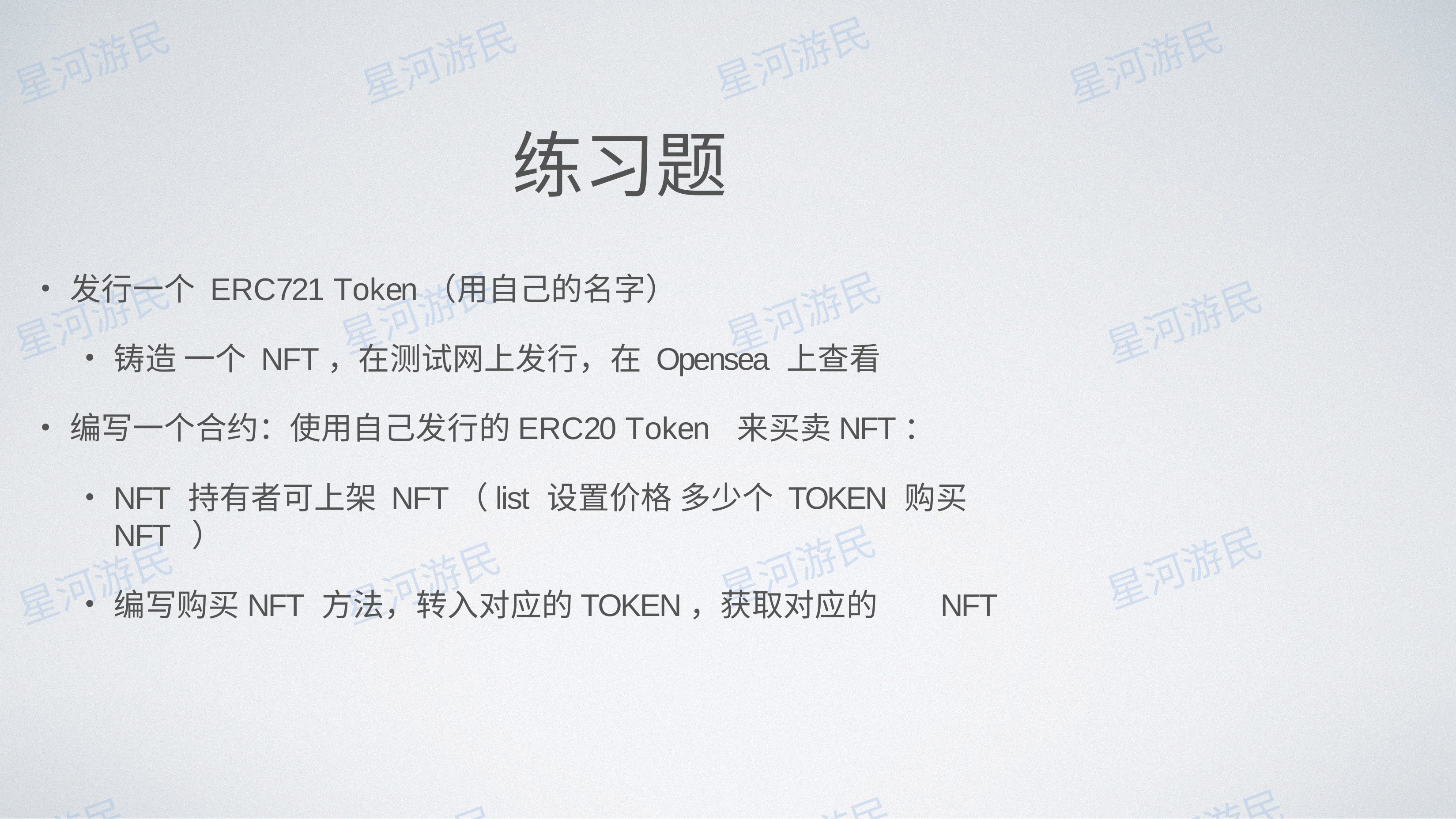

# 练习题
发⾏⼀个 ERC721 Token（⽤⾃⼰的名字）

铸造 ⼀个 NFT，在测试⽹上发⾏，在 Opensea 上查看

编写⼀个合约：使⽤⾃⼰发⾏的ERC20 Token	来买卖NFT：

NFT 持有者可上架 NFT（list 设置价格 多少个 TOKEN 购买 NFT	）

编写购买NFT ⽅法，转⼊对应的TOKEN，获取对应的	NFT